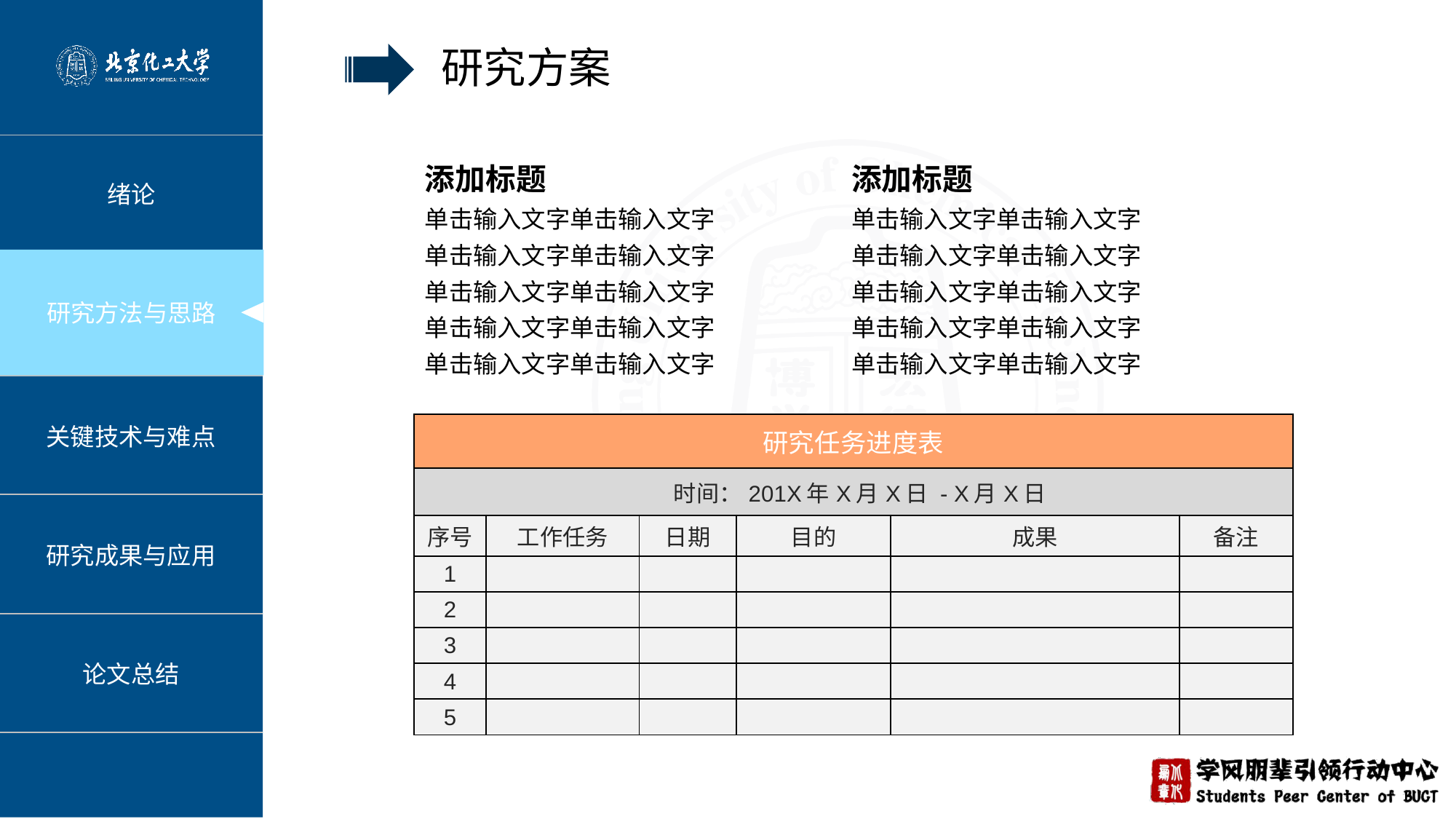

研究方案

添加标题
单击输入文字单击输入文字
单击输入文字单击输入文字
单击输入文字单击输入文字
单击输入文字单击输入文字
单击输入文字单击输入文字

添加标题
单击输入文字单击输入文字
单击输入文字单击输入文字
单击输入文字单击输入文字
单击输入文字单击输入文字
单击输入文字单击输入文字

| 研究任务进度表 |  |  |  |  |  |
| --- | --- | --- | --- | --- | --- |
| 时间：201X年X月X日 - X月X日 |  |  |  |  |  |
| 序号 | 工作任务 | 日期 | 目的 | 成果 | 备注 |
| 1 |  |  |  |  |  |
| 2 |  |  |  |  |  |
| 3 |  |  |  |  |  |
| 4 |  |  |  |  |  |
| 5 |  |  |  |  |  |